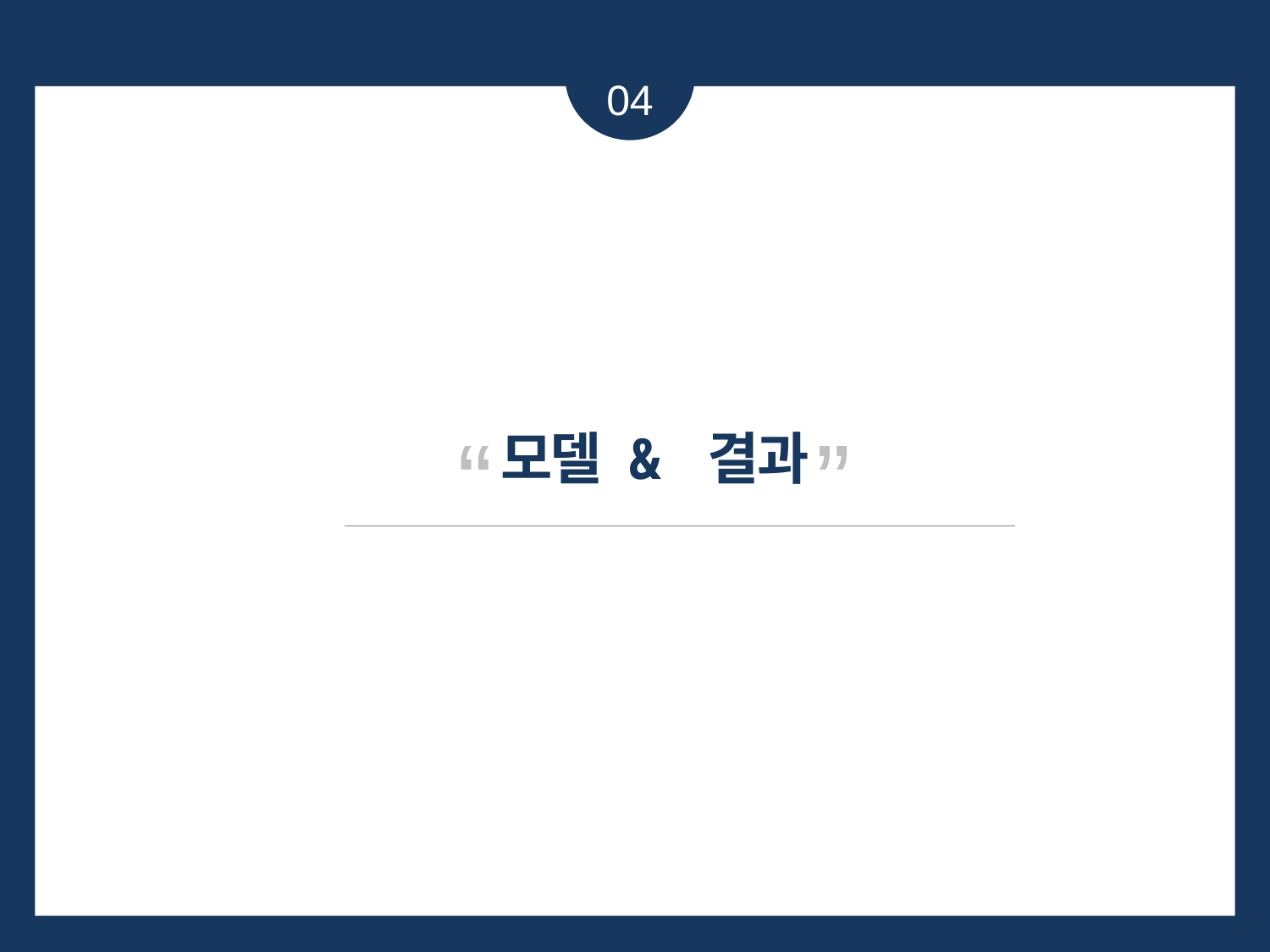

04

“           ”
모델 & 결과
MINHEEBLOG